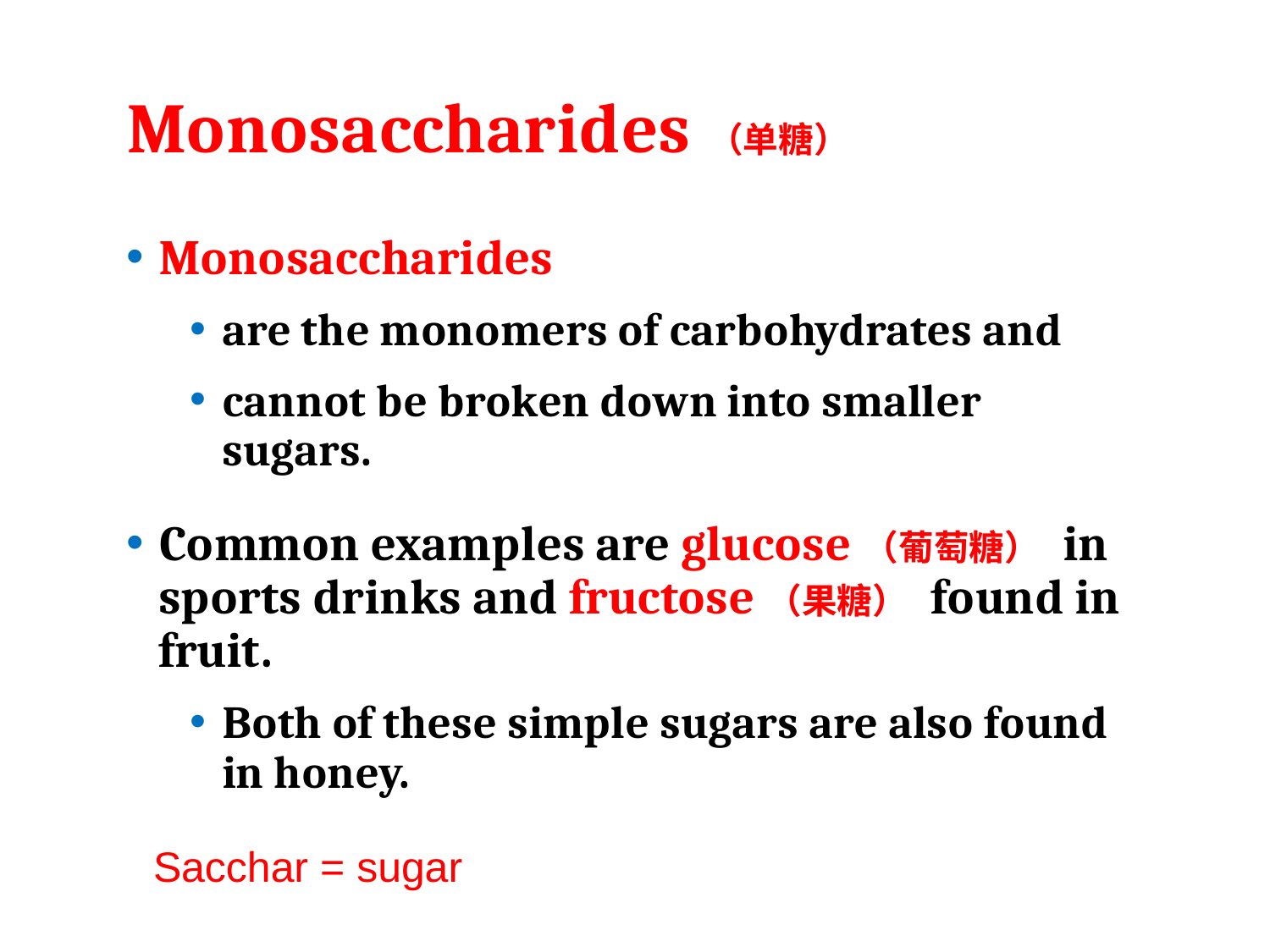

# Monosaccharides（单糖）
Monosaccharides
are the monomers of carbohydrates and
cannot be broken down into smaller sugars.
Common examples are glucose（葡萄糖） in sports drinks and fructose（果糖） found in fruit.
Both of these simple sugars are also found in honey.
Sacchar = sugar